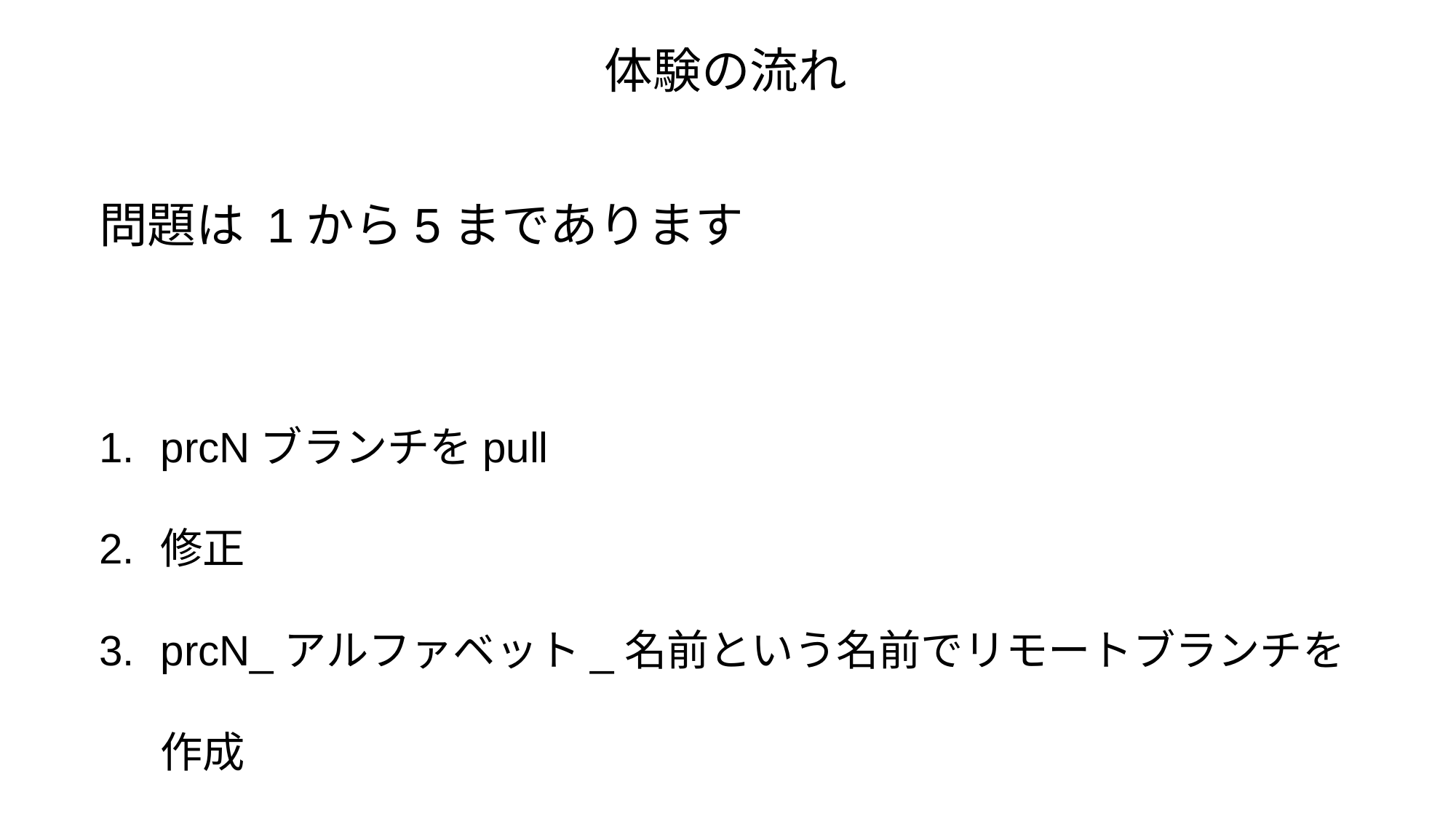

体験の流れ
問題は 1から5まであります

prcNブランチをpull
修正
prcN_アルファベット_名前という名前でリモートブランチを作成